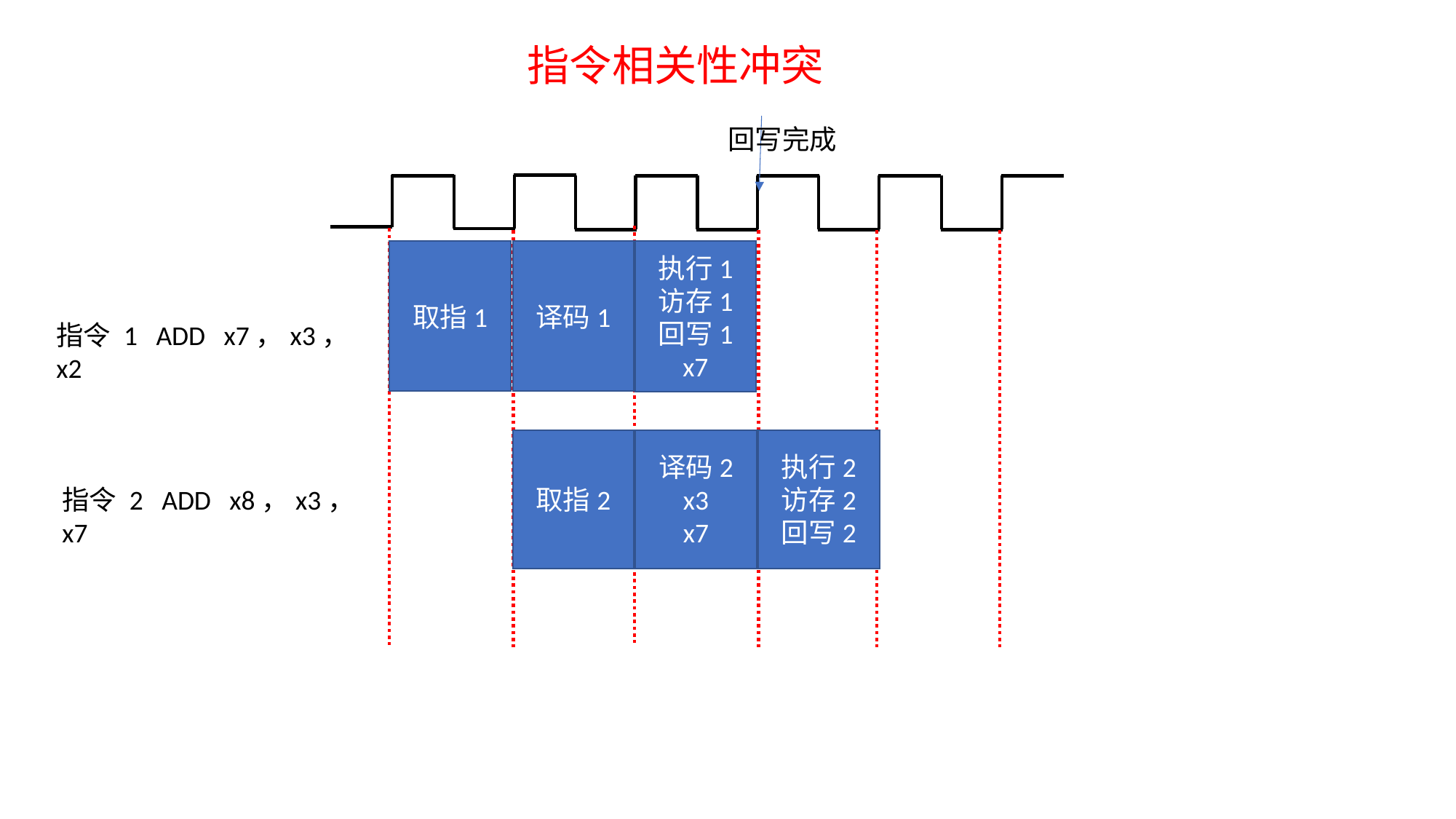

指令相关性冲突
回写完成
取指1
译码1

执行1
访存1
回写1
x7

指令 1   ADD   x7，x3，x2
译码2
x3
x7

执行2
访存2
回写2

取指2
指令 2   ADD   x8，x3，x7